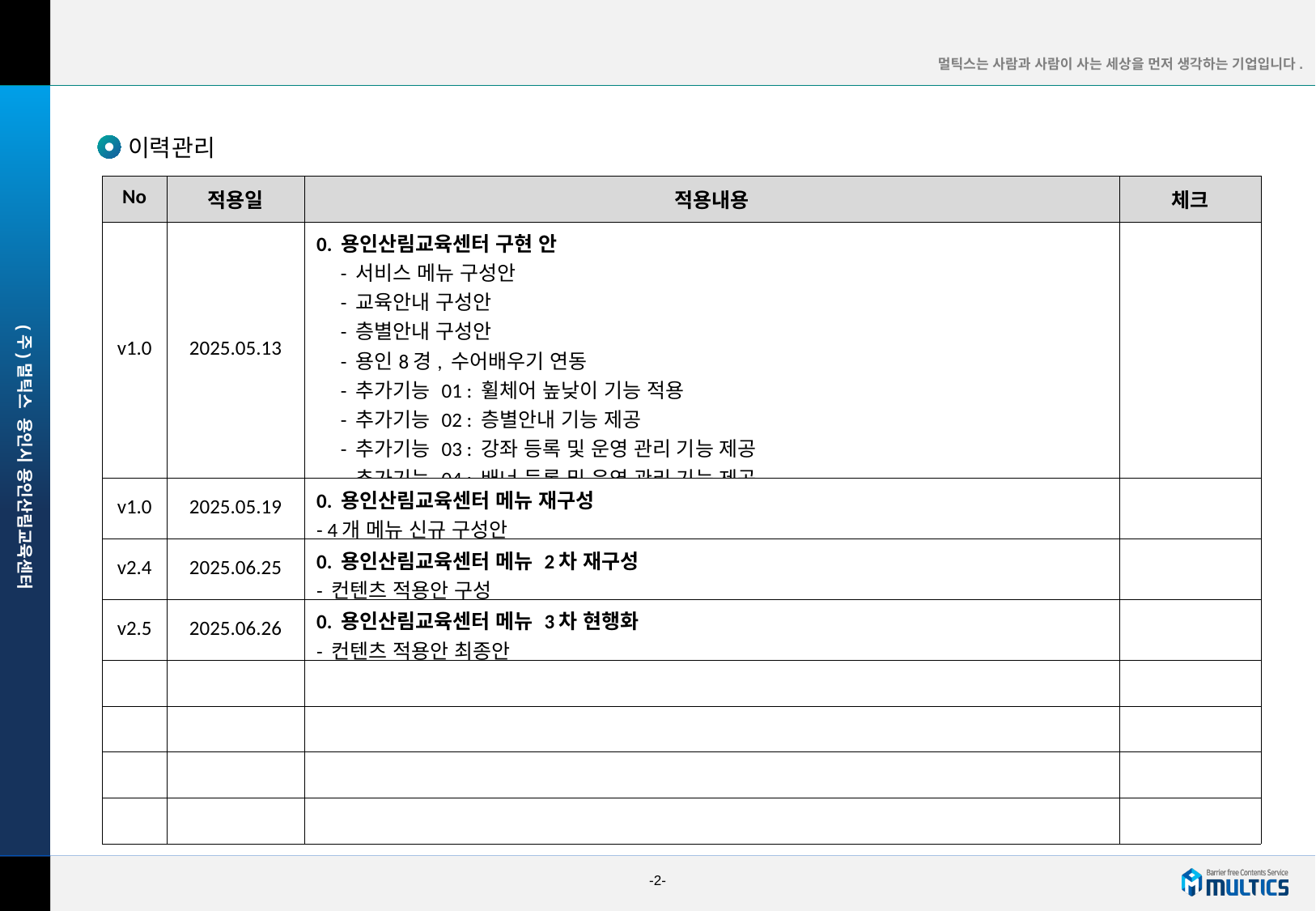

이력관리

| No | 적용일 | 적용내용 | 체크 |
| --- | --- | --- | --- |
| v1.0 | 2025.05.13 | 0. 용인산림교육센터 구현 안 - 서비스 메뉴 구성안 - 교육안내 구성안 - 층별안내 구성안 - 용인8경, 수어배우기 연동 - 추가기능 01 : 휠체어 높낮이 기능 적용 - 추가기능 02 : 층별안내 기능 제공 - 추가기능 03 : 강좌 등록 및 운영 관리 기능 제공 - 추가기능 04 : 배너 등록 및 운영 관리 기능 제공 |  |
| v1.0 | 2025.05.19 | 0. 용인산림교육센터 메뉴 재구성 - 4개 메뉴 신규 구성안 |  |
| v2.4 | 2025.06.25 | 0. 용인산림교육센터 메뉴 2차 재구성 - 컨텐츠 적용안 구성 |  |
| v2.5 | 2025.06.26 | 0. 용인산림교육센터 메뉴 3차 현행화 - 컨텐츠 적용안 최종안 |  |
|  |  |  |  |
|  |  |  |  |
|  |  |  |  |
|  |  |  |  |